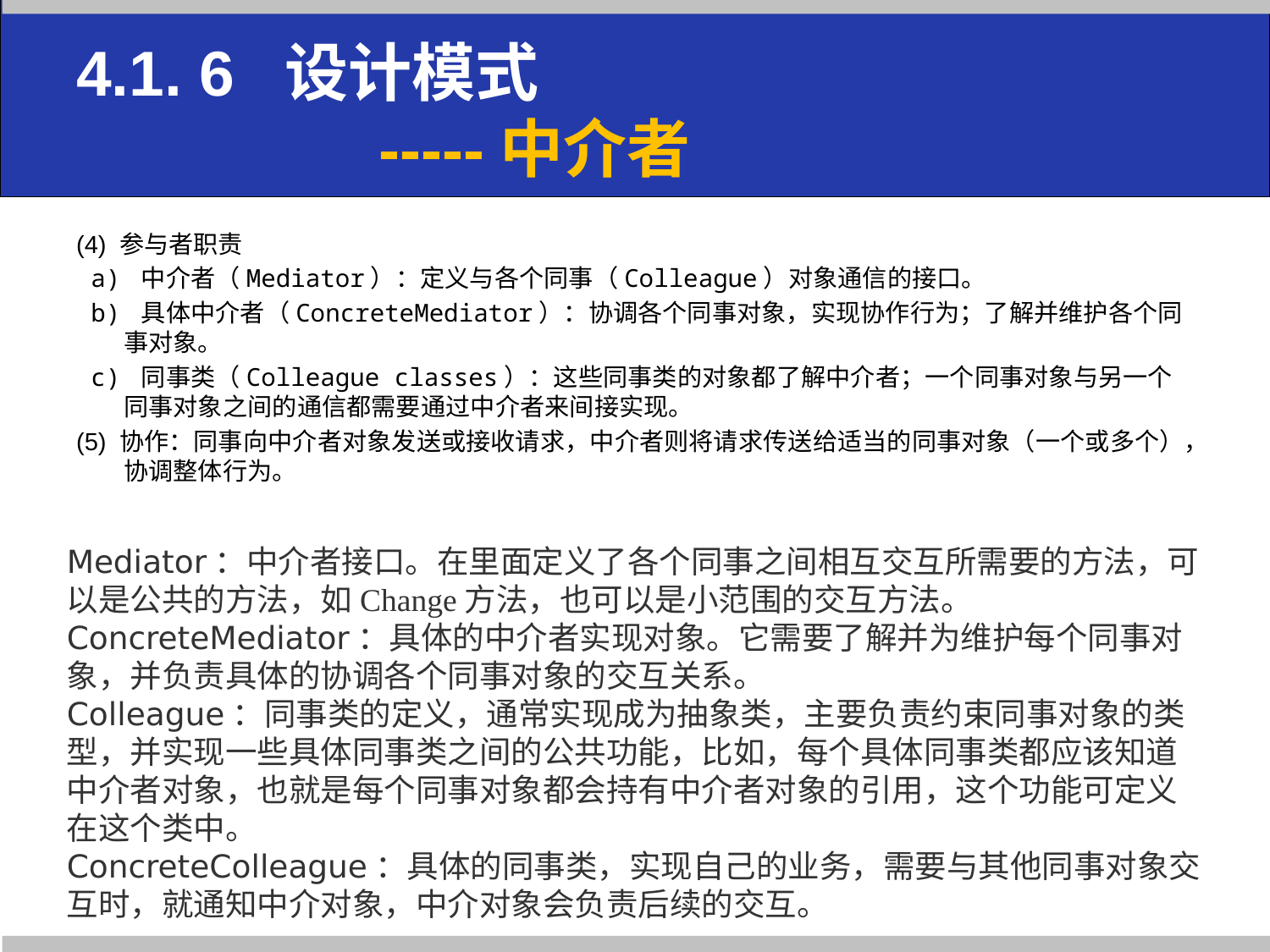

# 4.1. 6  设计模式 -----中介者
(4) 参与者职责
 a) 中介者（Mediator）：定义与各个同事（Colleague）对象通信的接口。
 b) 具体中介者（ConcreteMediator）：协调各个同事对象，实现协作行为；了解并维护各个同事对象。
 c) 同事类（Colleague classes）：这些同事类的对象都了解中介者；一个同事对象与另一个同事对象之间的通信都需要通过中介者来间接实现。
(5) 协作：同事向中介者对象发送或接收请求，中介者则将请求传送给适当的同事对象（一个或多个），协调整体行为。
Mediator：中介者接口。在里面定义了各个同事之间相互交互所需要的方法，可以是公共的方法，如Change方法，也可以是小范围的交互方法。
ConcreteMediator：具体的中介者实现对象。它需要了解并为维护每个同事对象，并负责具体的协调各个同事对象的交互关系。
Colleague：同事类的定义，通常实现成为抽象类，主要负责约束同事对象的类型，并实现一些具体同事类之间的公共功能，比如，每个具体同事类都应该知道中介者对象，也就是每个同事对象都会持有中介者对象的引用，这个功能可定义在这个类中。
ConcreteColleague：具体的同事类，实现自己的业务，需要与其他同事对象交互时，就通知中介对象，中介对象会负责后续的交互。
500